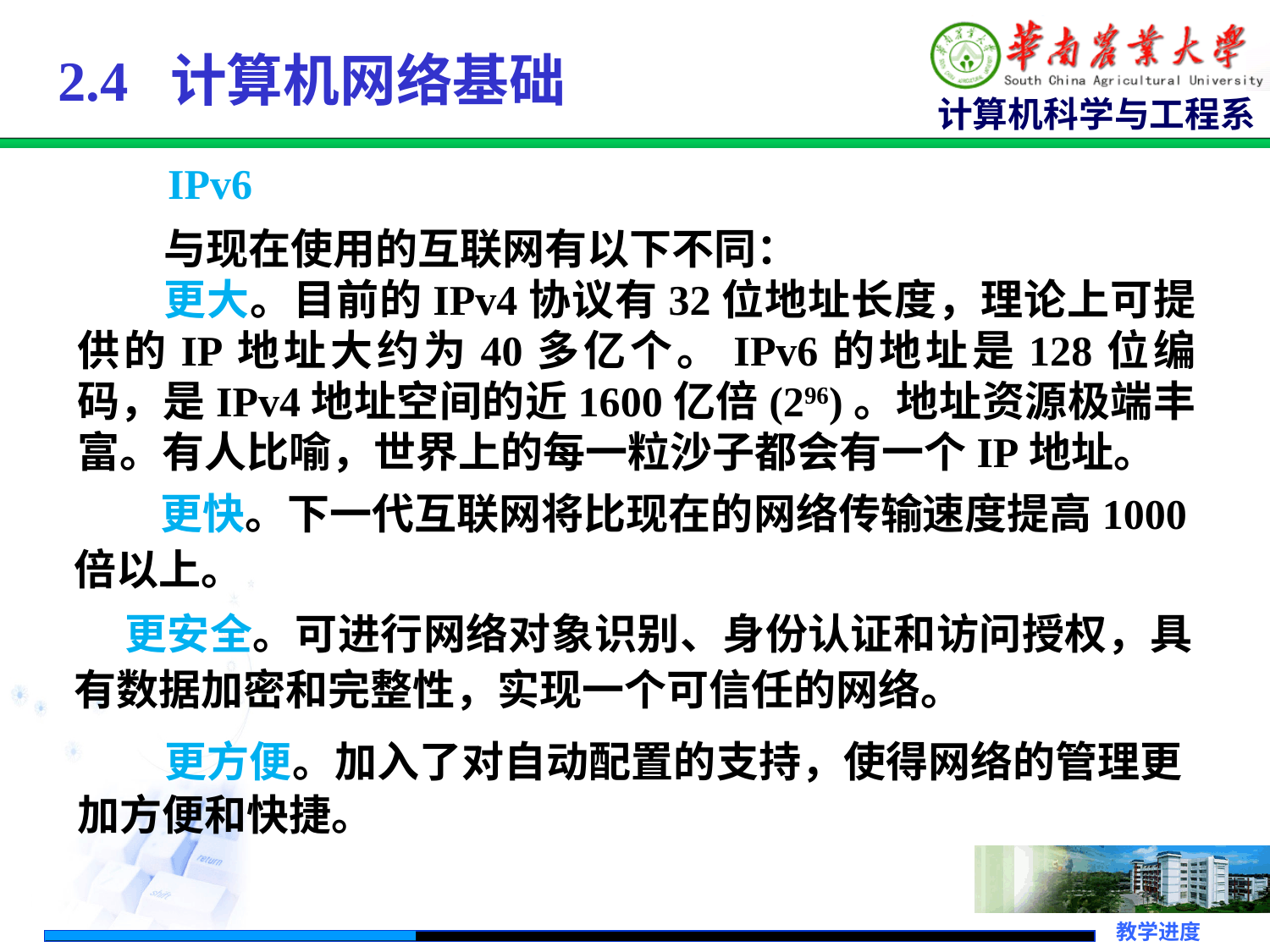

# 2.4  计算机网络基础
IPv6
        与现在使用的互联网有以下不同：
　　更大。目前的IPv4协议有32位地址长度，理论上可提供的IP地址大约为40多亿个。IPv6的地址是128位编码，是IPv4地址空间的近1600亿倍(296)。地址资源极端丰富。有人比喻，世界上的每一粒沙子都会有一个IP地址。
        更快。下一代互联网将比现在的网络传输速度提高1000倍以上。

    更安全。可进行网络对象识别、身份认证和访问授权，具有数据加密和完整性，实现一个可信任的网络。
        更方便。加入了对自动配置的支持，使得网络的管理更加方便和快捷。